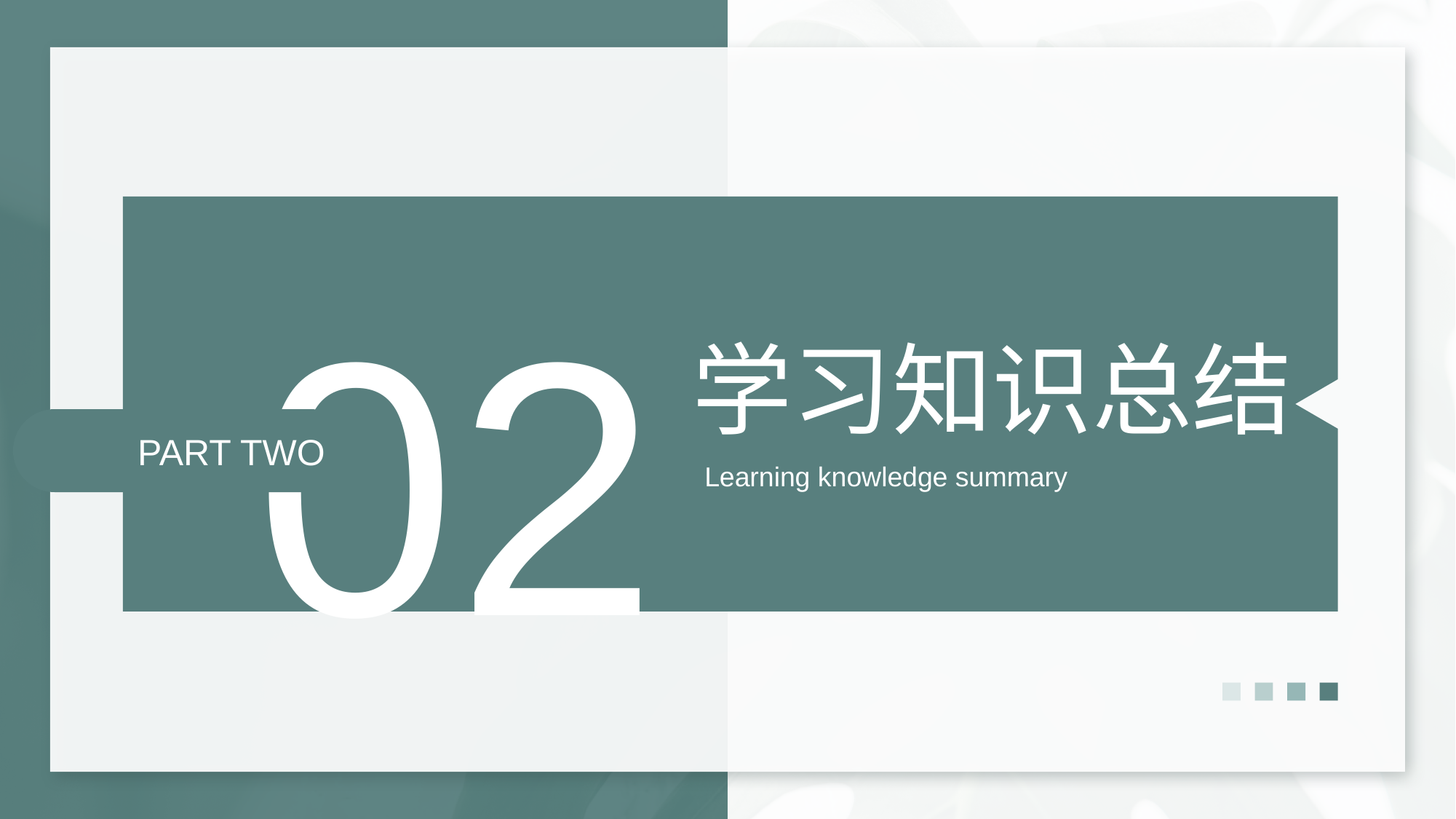

02
学习知识总结
Learning knowledge summary

PART TWO